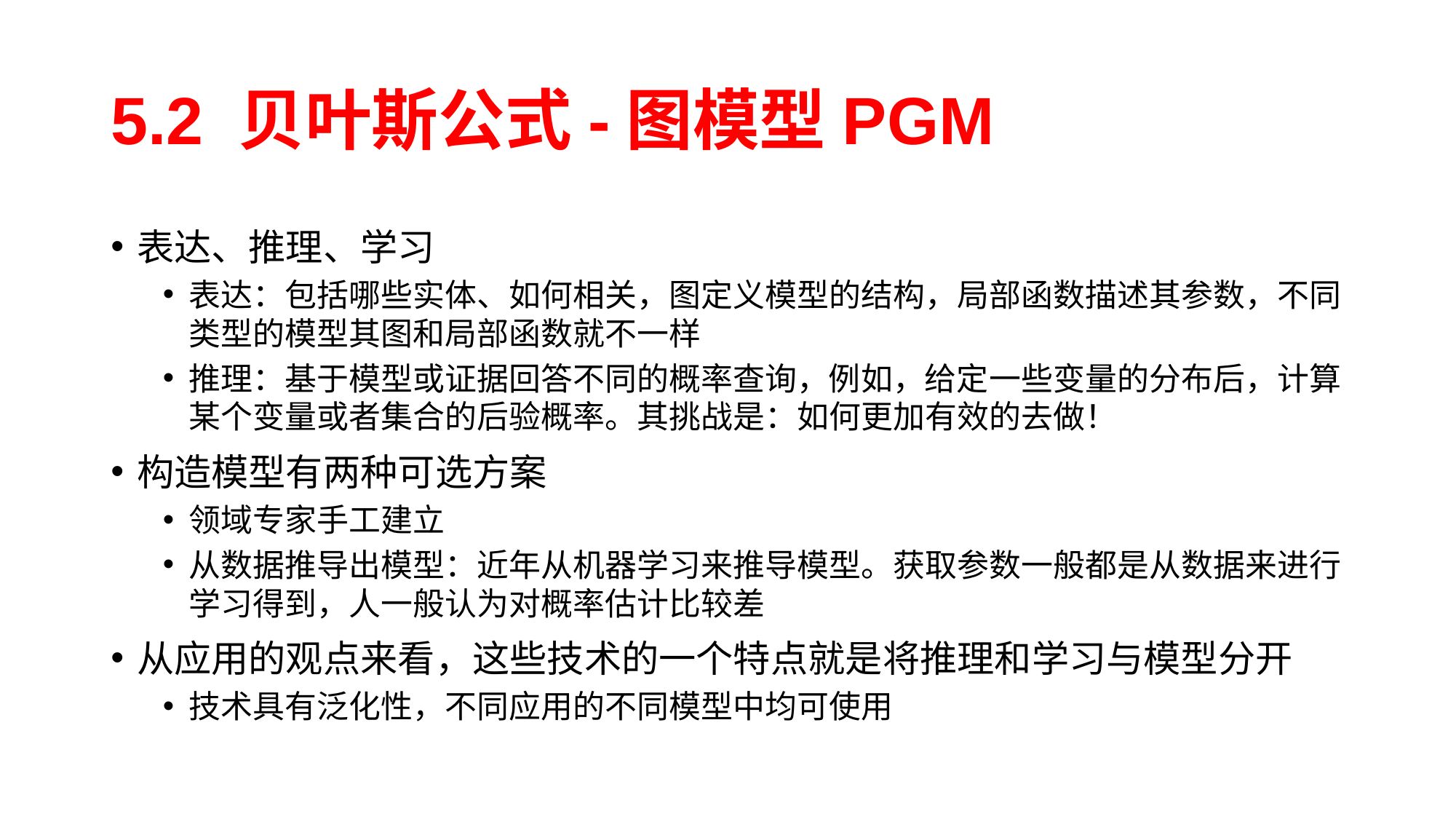

# 5.2 贝叶斯公式-图模型PGM
表达、推理、学习
表达：包括哪些实体、如何相关，图定义模型的结构，局部函数描述其参数，不同类型的模型其图和局部函数就不一样
推理：基于模型或证据回答不同的概率查询，例如，给定一些变量的分布后，计算某个变量或者集合的后验概率。其挑战是：如何更加有效的去做！
构造模型有两种可选方案
领域专家手工建立
从数据推导出模型：近年从机器学习来推导模型。获取参数一般都是从数据来进行学习得到，人一般认为对概率估计比较差
从应用的观点来看，这些技术的一个特点就是将推理和学习与模型分开
技术具有泛化性，不同应用的不同模型中均可使用